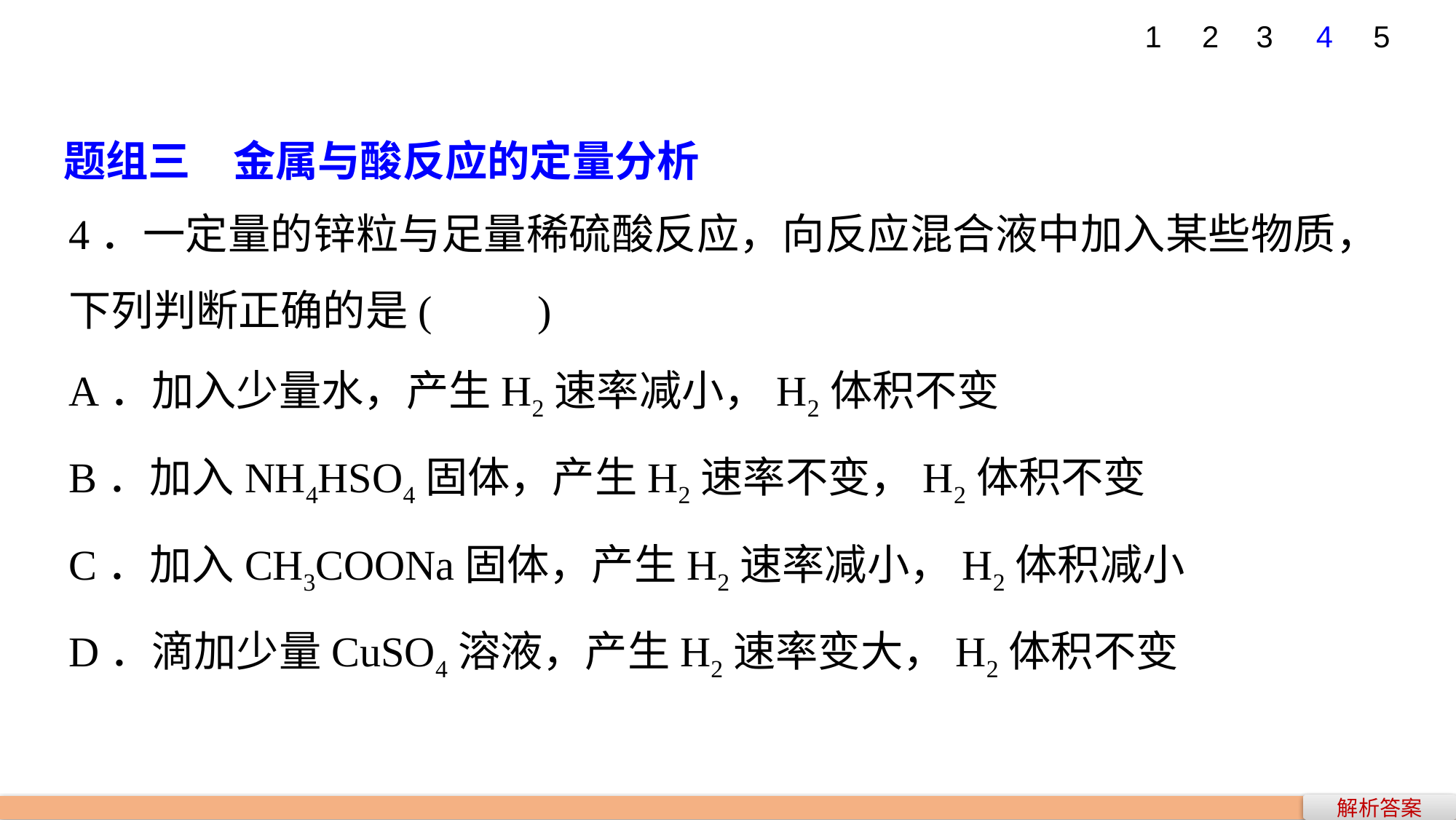

1
2
3
4
5
题组三　金属与酸反应的定量分析
4．一定量的锌粒与足量稀硫酸反应，向反应混合液中加入某些物质，下列判断正确的是(　　)
A．加入少量水，产生H2速率减小，H2体积不变
B．加入NH4HSO4固体，产生H2速率不变，H2体积不变
C．加入CH3COONa固体，产生H2速率减小，H2体积减小
D．滴加少量CuSO4溶液，产生H2速率变大，H2体积不变
解析答案